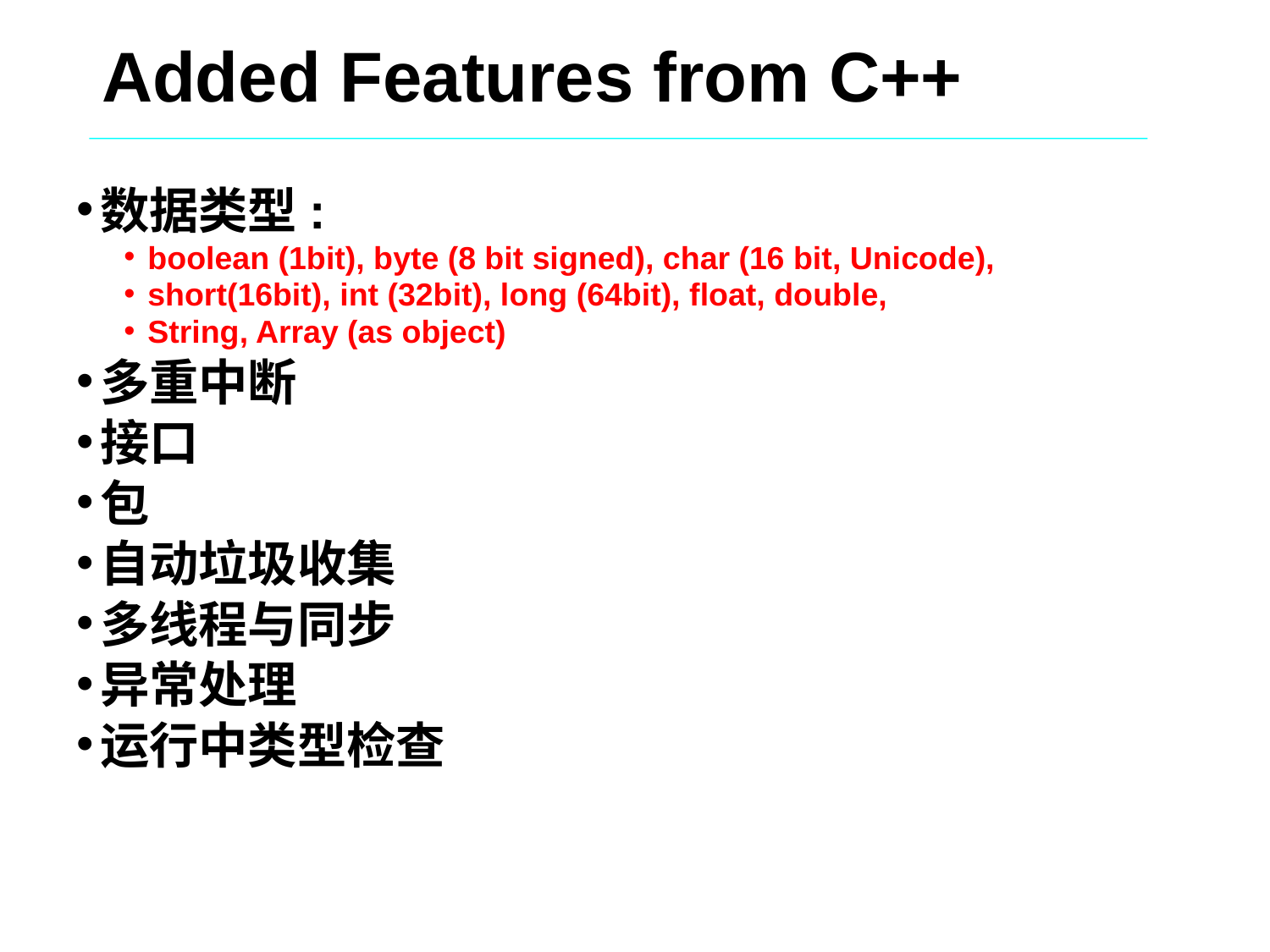

# Added Features from C++

数据类型:
boolean (1bit), byte (8 bit signed), char (16 bit, Unicode),
short(16bit), int (32bit), long (64bit), float, double,
String, Array (as object)
多重中断
接口
包
自动垃圾收集
多线程与同步
异常处理
运行中类型检查